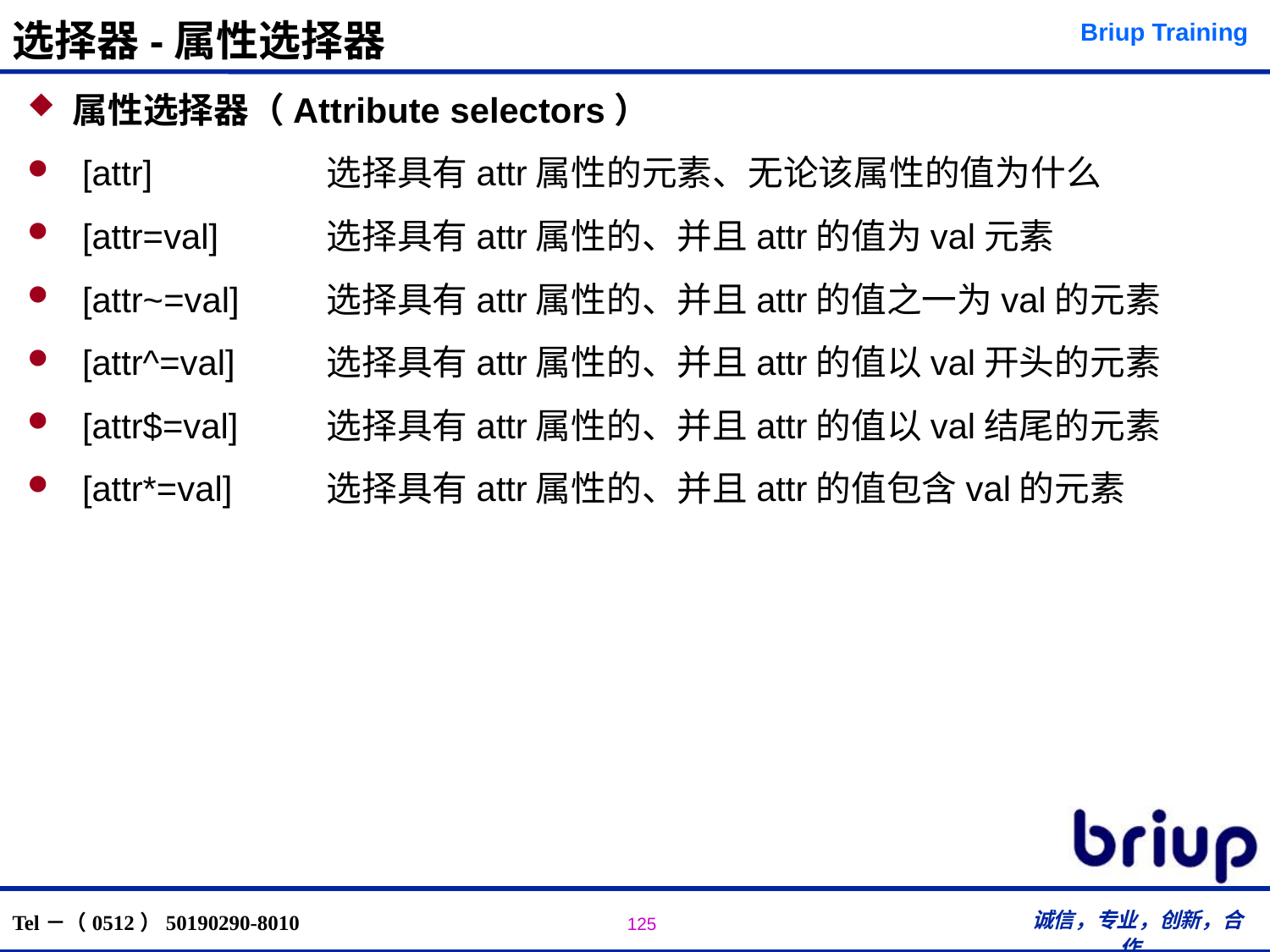

# 选择器-属性选择器
属性选择器（Attribute selectors）
 [attr] 		选择具有attr属性的元素、无论该属性的值为什么
 [attr=val] 	选择具有attr属性的、并且attr的值为val元素
 [attr~=val]	选择具有attr属性的、并且attr的值之一为val的元素
 [attr^=val] 	选择具有attr属性的、并且attr的值以val开头的元素
 [attr$=val] 	选择具有attr属性的、并且attr的值以val结尾的元素
 [attr*=val]	选择具有attr属性的、并且attr的值包含val的元素